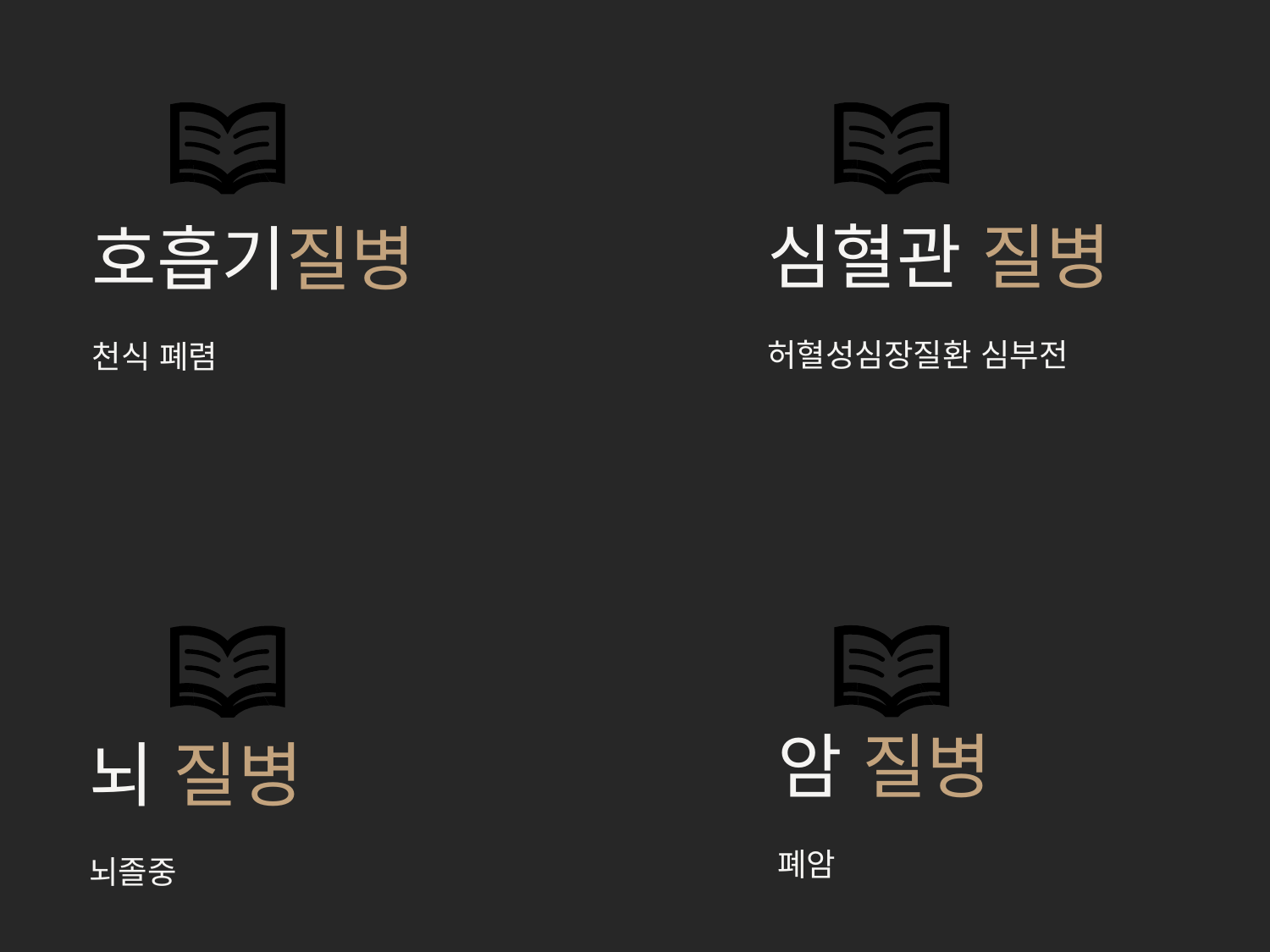

심혈관 질병

허혈성심장질환 심부전
호흡기질병

천식 폐렴

암 질병

폐암
뇌 질병

뇌졸중